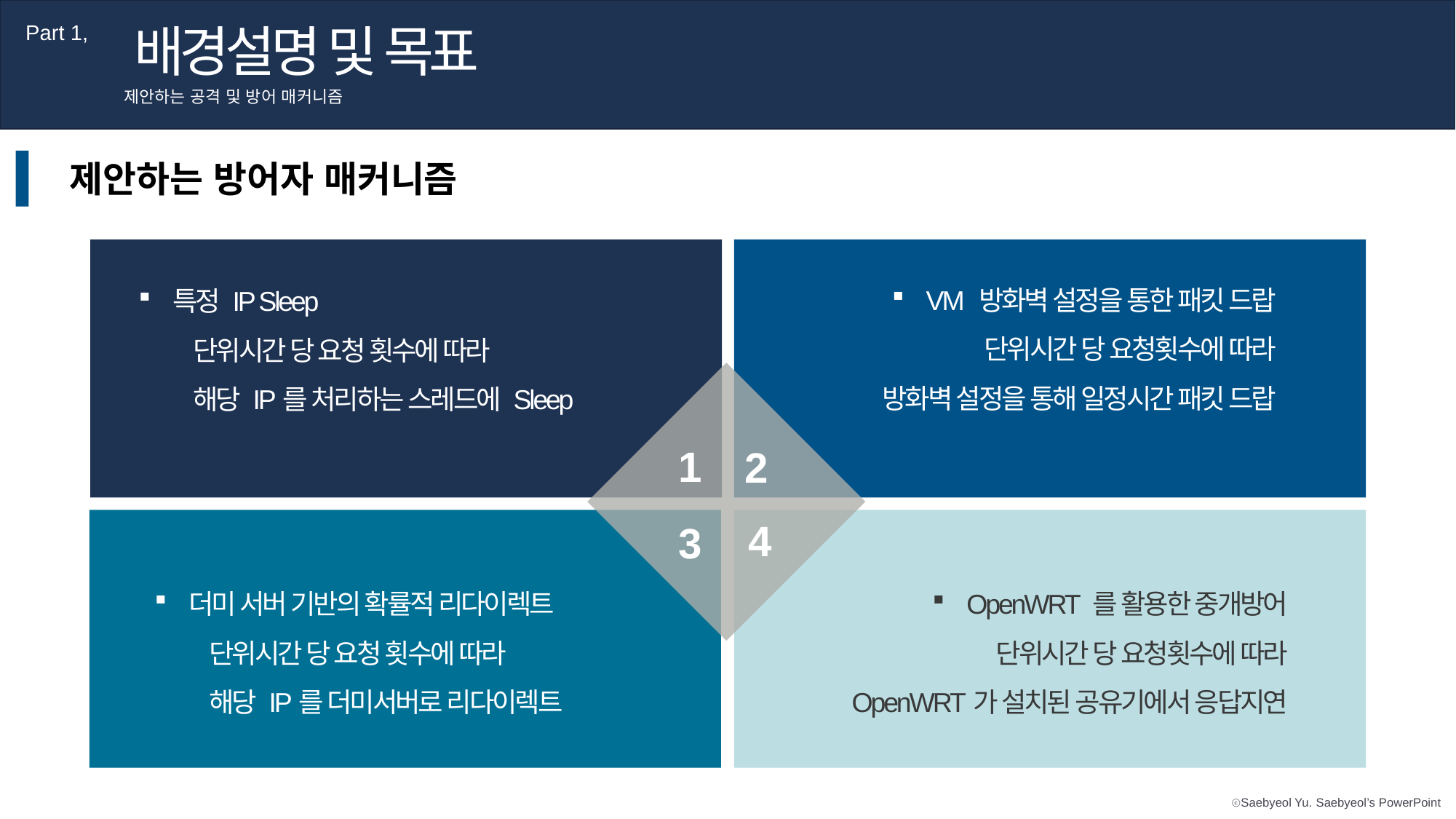

배경설명 및 목표
Part 1,
제안하는 공격 및 방어 매커니즘

제안하는 방어자 매커니즘

1
2
4
3

VM 방화벽 설정을 통한 패킷 드랍
단위시간 당 요청횟수에 따라
방화벽 설정을 통해 일정시간 패킷 드랍
특정 IP Sleep
단위시간 당 요청 횟수에 따라
해당 IP를 처리하는 스레드에 Sleep
더미 서버 기반의 확률적 리다이렉트
단위시간 당 요청 횟수에 따라
해당 IP를 더미서버로 리다이렉트
OpenWRT 를 활용한 중개방어
단위시간 당 요청횟수에 따라
OpenWRT가 설치된 공유기에서 응답지연